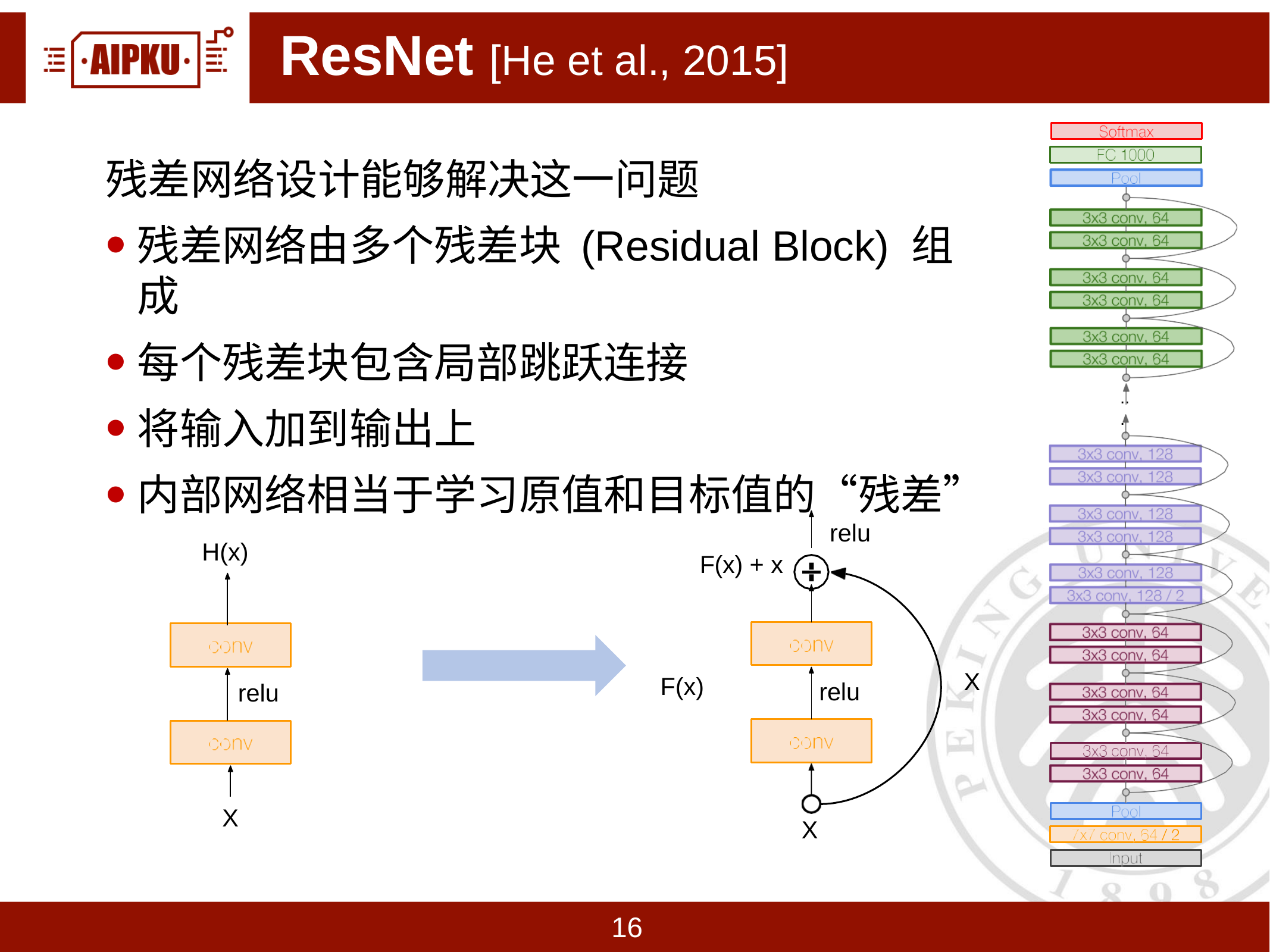

# ResNet [He et al., 2015]

残差网络设计能够解决这一问题
残差网络由多个残差块 (Residual Block) 组成
每个残差块包含局部跳跃连接
将输入加到输出上
内部网络相当于学习原值和目标值的“残差”

..
.

relu

H(x)
F(x) + x

X

F(x)

relu

relu

X

X

16